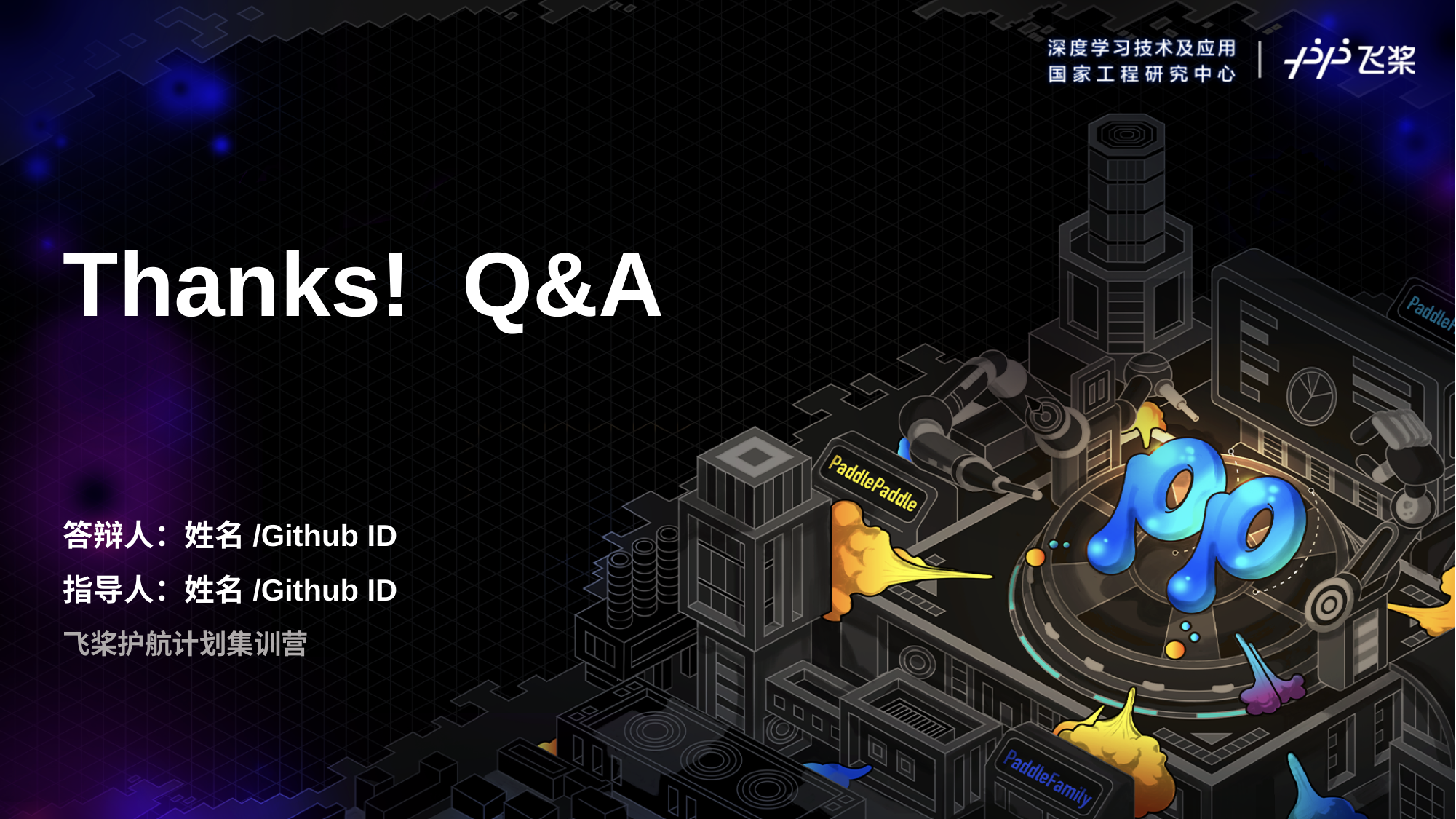

Thanks!  Q&A
答辩人：姓名/Github ID
指导人：姓名/Github ID
飞桨护航计划集训营